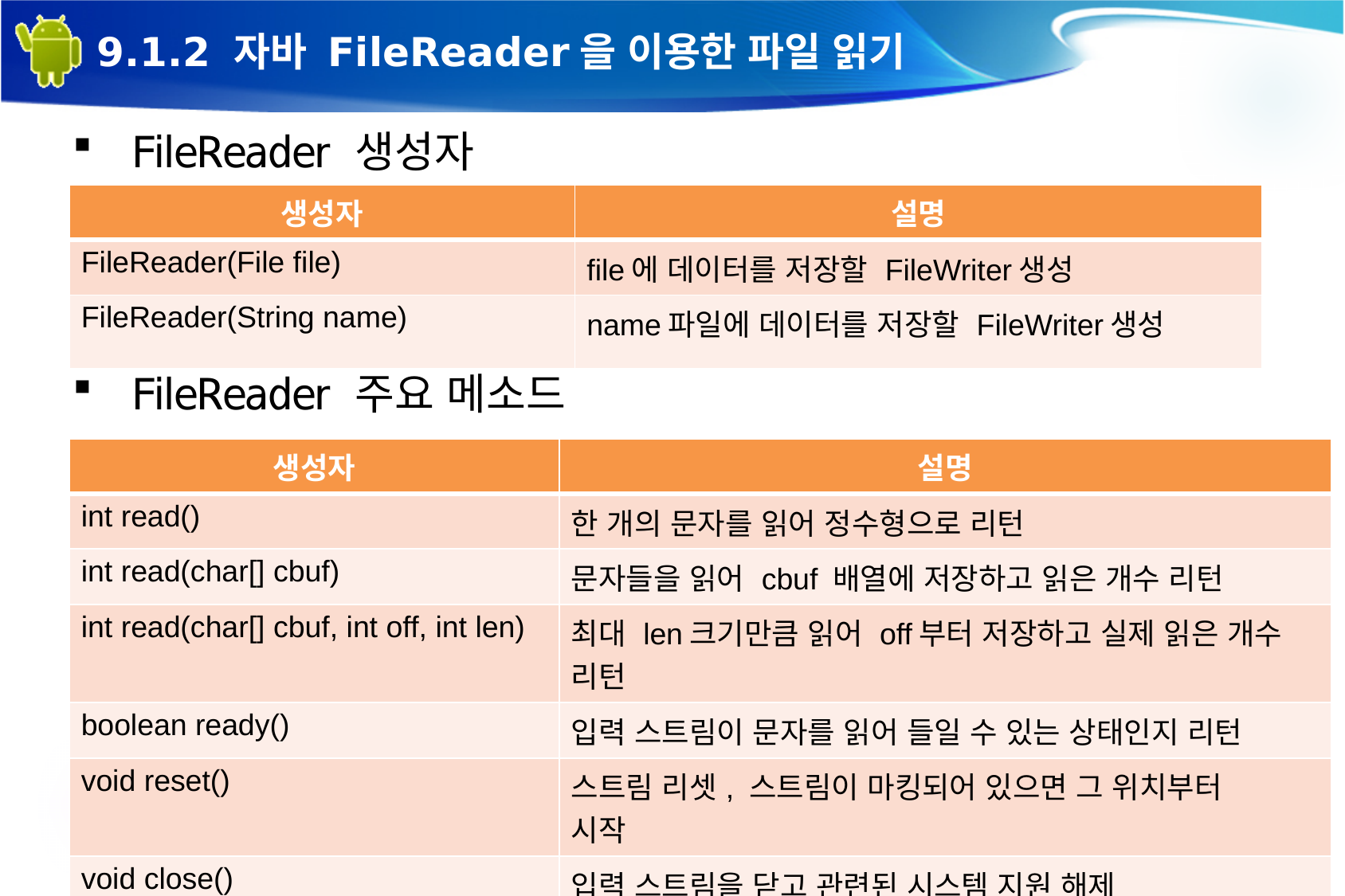

19
# 9.1.2 자바 FileReader을 이용한 파일 읽기
FileReader 생성자

FileReader 주요 메소드
| 생성자 | 설명 |
| --- | --- |
| FileReader(File file) | file에 데이터를 저장할 FileWriter생성 |
| FileReader(String name) | name파일에 데이터를 저장할 FileWriter생성 |
| 생성자 | 설명 |
| --- | --- |
| int read() | 한 개의 문자를 읽어 정수형으로 리턴 |
| int read(char[] cbuf) | 문자들을 읽어 cbuf 배열에 저장하고 읽은 개수 리턴 |
| int read(char[] cbuf, int off, int len) | 최대 len크기만큼 읽어 off부터 저장하고 실제 읽은 개수 리턴 |
| boolean ready() | 입력 스트림이 문자를 읽어 들일 수 있는 상태인지 리턴 |
| void reset() | 스트림 리셋, 스트림이 마킹되어 있으면 그 위치부터 시작 |
| void close() | 입력 스트림을 닫고 관련된 시스템 지원 해제 |